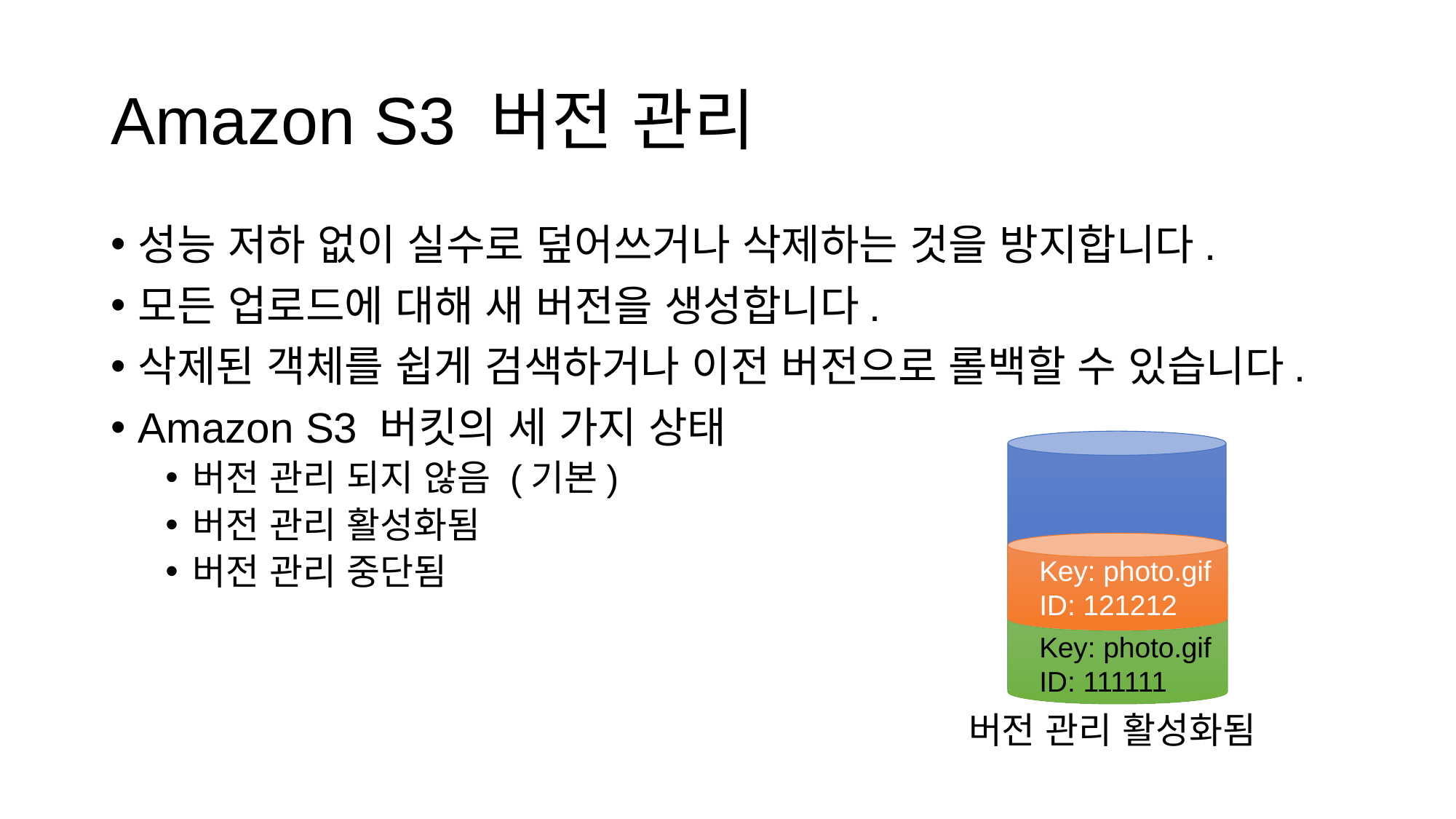

# Amazon S3 버전 관리
성능 저하 없이 실수로 덮어쓰거나 삭제하는 것을 방지합니다.
모든 업로드에 대해 새 버전을 생성합니다.
삭제된 객체를 쉽게 검색하거나 이전 버전으로 롤백할 수 있습니다.
Amazon S3 버킷의 세 가지 상태
버전 관리 되지 않음 (기본)
버전 관리 활성화됨
버전 관리 중단됨

Key: photo.gif
ID: 121212
Key: photo.gif
ID: 111111
버전 관리 활성화됨